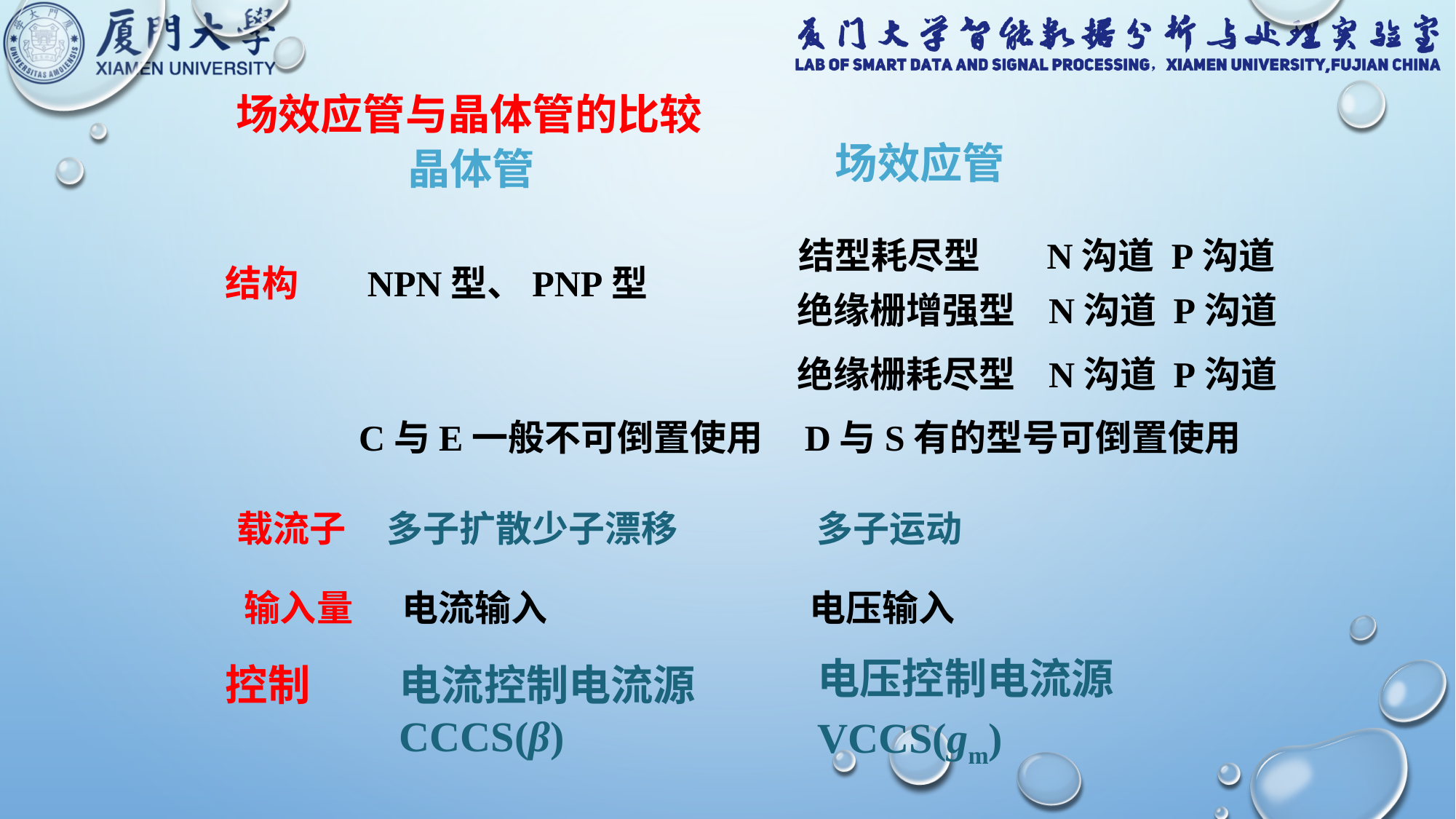

场效应管与晶体管的比较
场效应管
晶体管

结型耗尽型       N沟道 P沟道
结构
NPN型、PNP型
绝缘栅增强型   N沟道 P沟道
绝缘栅耗尽型   N沟道 P沟道
C与E一般不可倒置使用
D与S有的型号可倒置使用
载流子     多子扩散少子漂移                 多子运动
输入量      电流输入                                电压输入
电压控制电流源
VCCS(gm)
电流控制电流源
CCCS(β)
控制
316